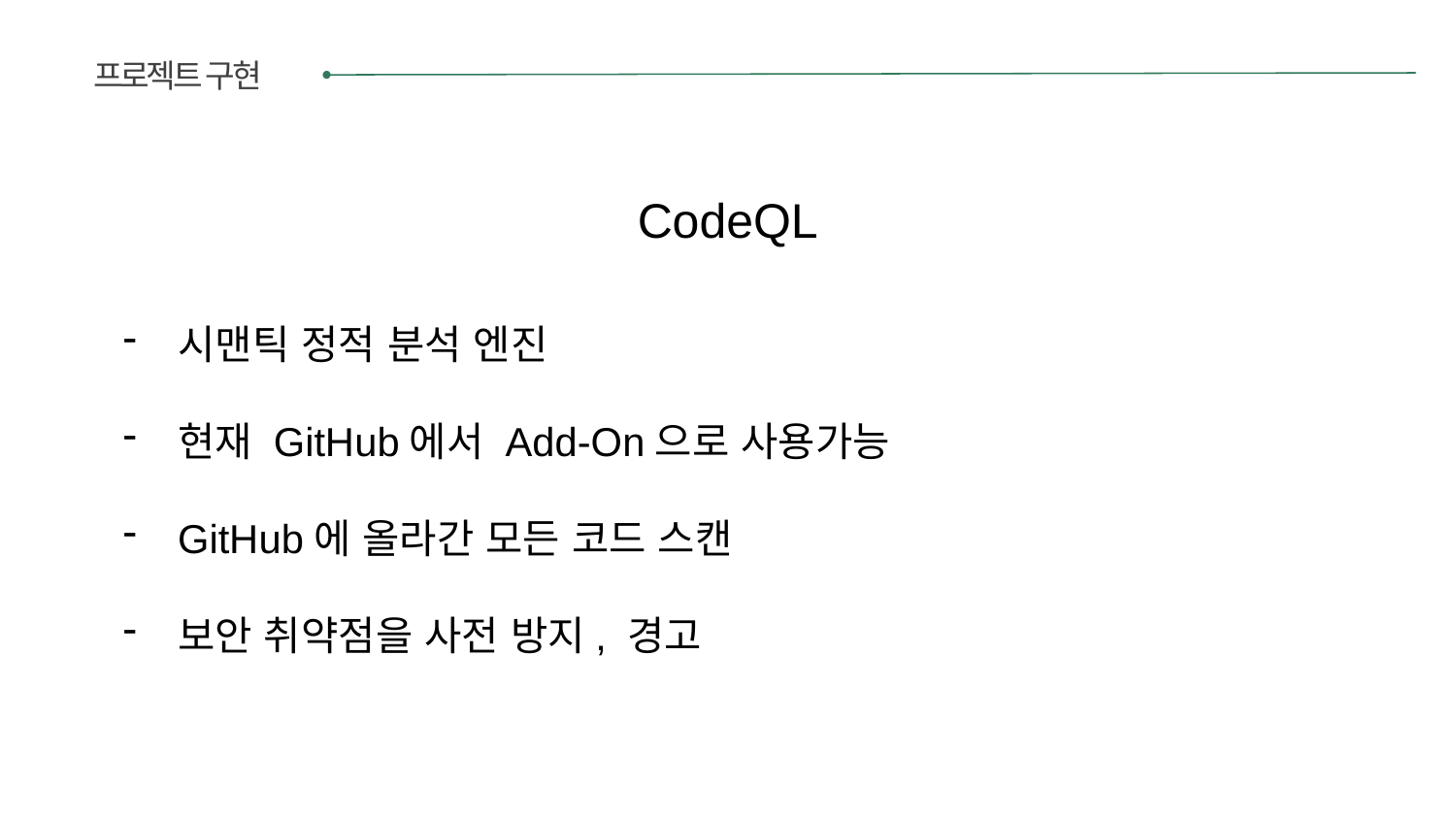

프로젝트 구현
CodeQL
시맨틱 정적 분석 엔진
현재 GitHub에서 Add-On으로 사용가능
GitHub에 올라간 모든 코드 스캔
보안 취약점을 사전 방지, 경고